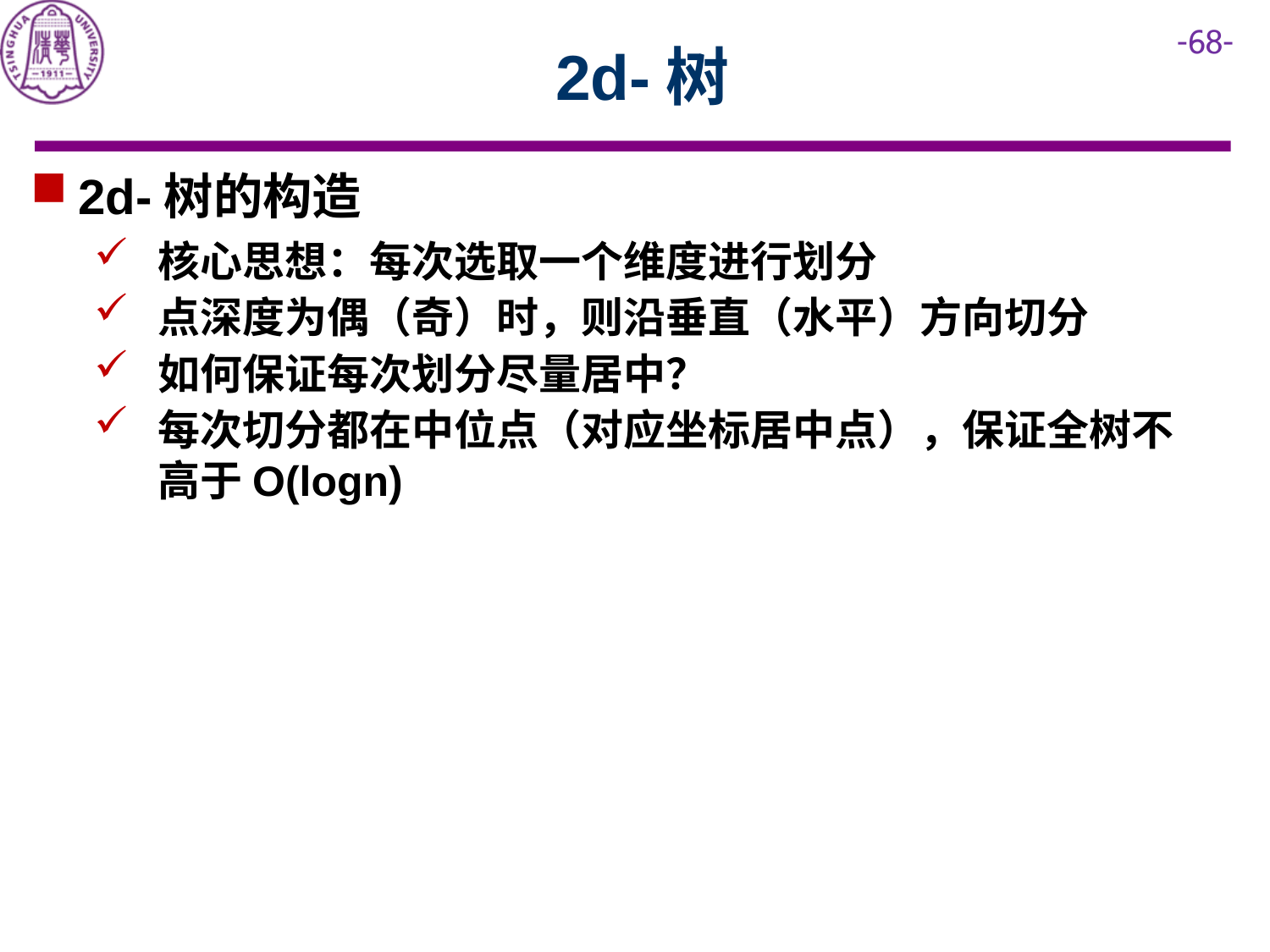

# 2d-树
2d-树的构造
核心思想：每次选取一个维度进行划分
点深度为偶（奇）时，则沿垂直（水平）方向切分
如何保证每次划分尽量居中？
每次切分都在中位点（对应坐标居中点），保证全树不高于O(logn)